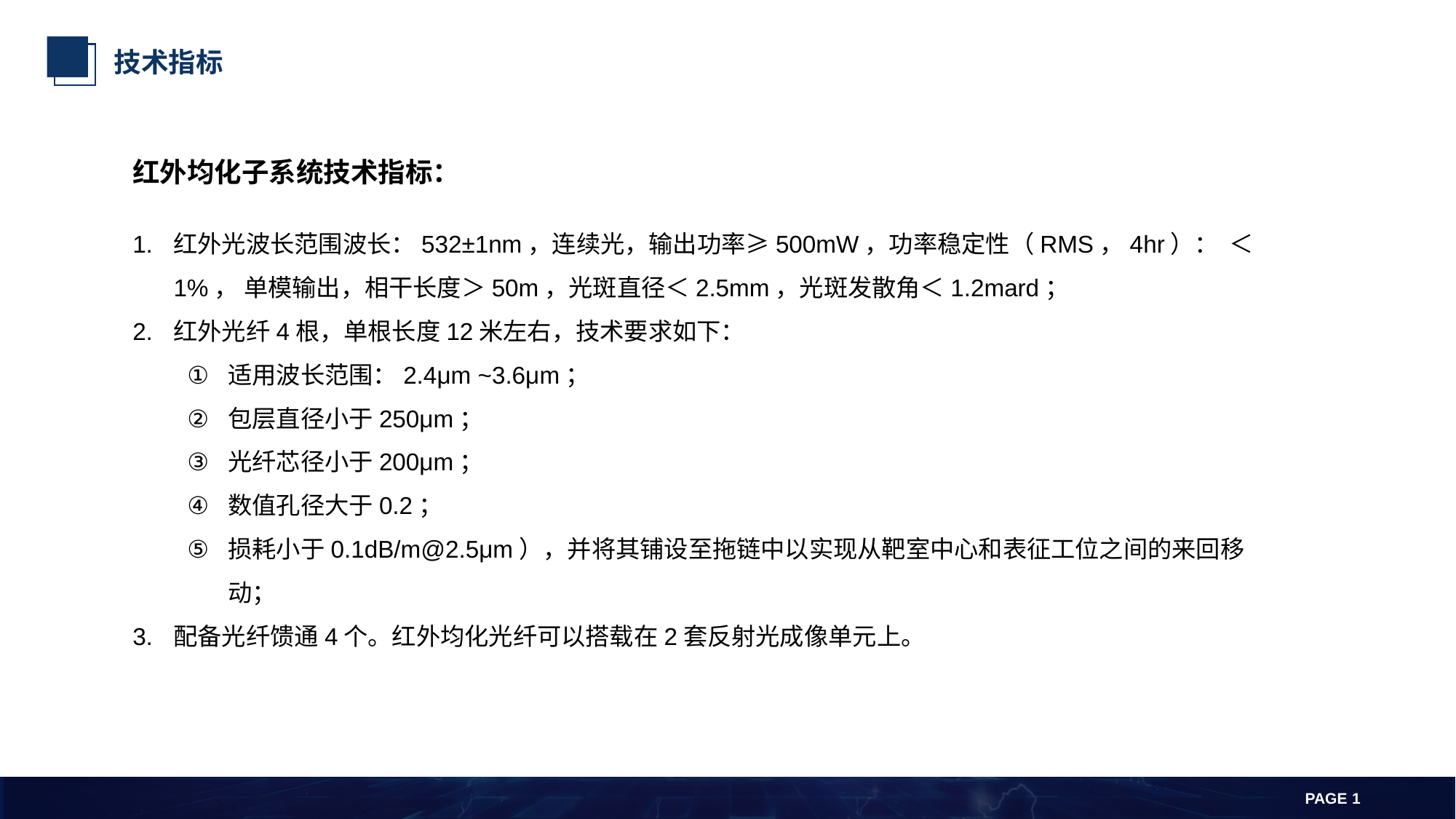

技术指标
红外均化子系统技术指标：

红外光波长范围波长：532±1nm，连续光，输出功率≥500mW，功率稳定性（RMS，4hr）：  ＜1%， 单模输出，相干长度＞50m，光斑直径＜2.5mm，光斑发散角＜1.2mard；
红外光纤4根，单根长度12米左右，技术要求如下：
适用波长范围：2.4μm ~3.6μm；
包层直径小于250μm；
光纤芯径小于200μm；
数值孔径大于0.2；
损耗小于0.1dB/m@2.5μm），并将其铺设至拖链中以实现从靶室中心和表征工位之间的来回移动；
配备光纤馈通4个。红外均化光纤可以搭载在2套反射光成像单元上。